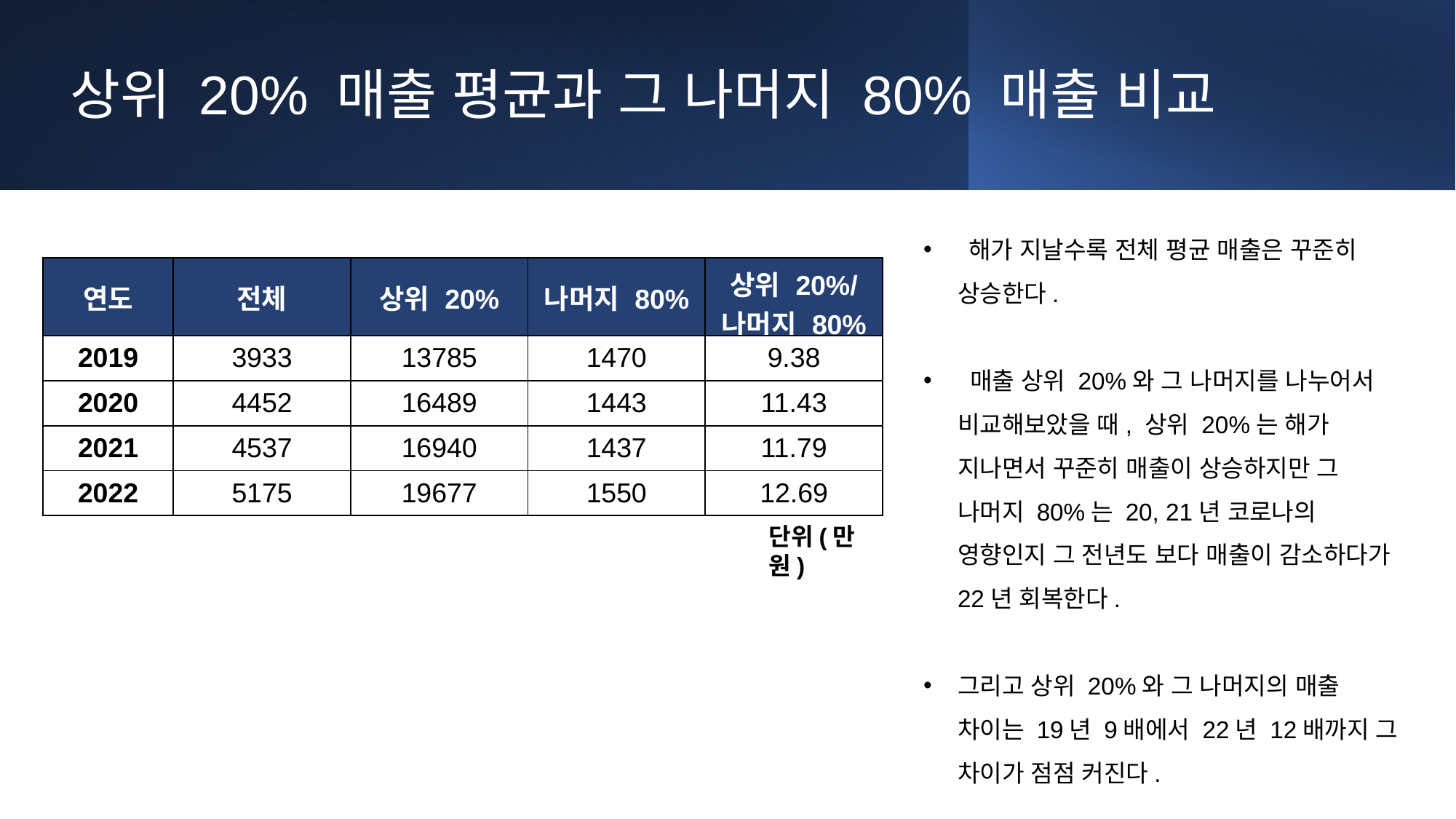

상위 20% 매출 평균과 그 나머지 80% 매출 비교
 해가 지날수록 전체 평균 매출은 꾸준히 상승한다.

 매출 상위 20%와 그 나머지를 나누어서 비교해보았을 때, 상위 20%는 해가 지나면서 꾸준히 매출이 상승하지만 그 나머지 80%는 20, 21년 코로나의 영향인지 그 전년도 보다 매출이 감소하다가 22년 회복한다.

그리고 상위 20%와 그 나머지의 매출 차이는 19년 9배에서 22년 12배까지 그 차이가 점점 커진다.
| 연도 | 전체 | 상위 20% | 나머지 80% | 상위 20%/ 나머지 80% |
| --- | --- | --- | --- | --- |
| 2019 | 3933 | 13785 | 1470 | 9.38 |
| 2020 | 4452 | 16489 | 1443 | 11.43 |
| 2021 | 4537 | 16940 | 1437 | 11.79 |
| 2022 | 5175 | 19677 | 1550 | 12.69 |
단위(만원)